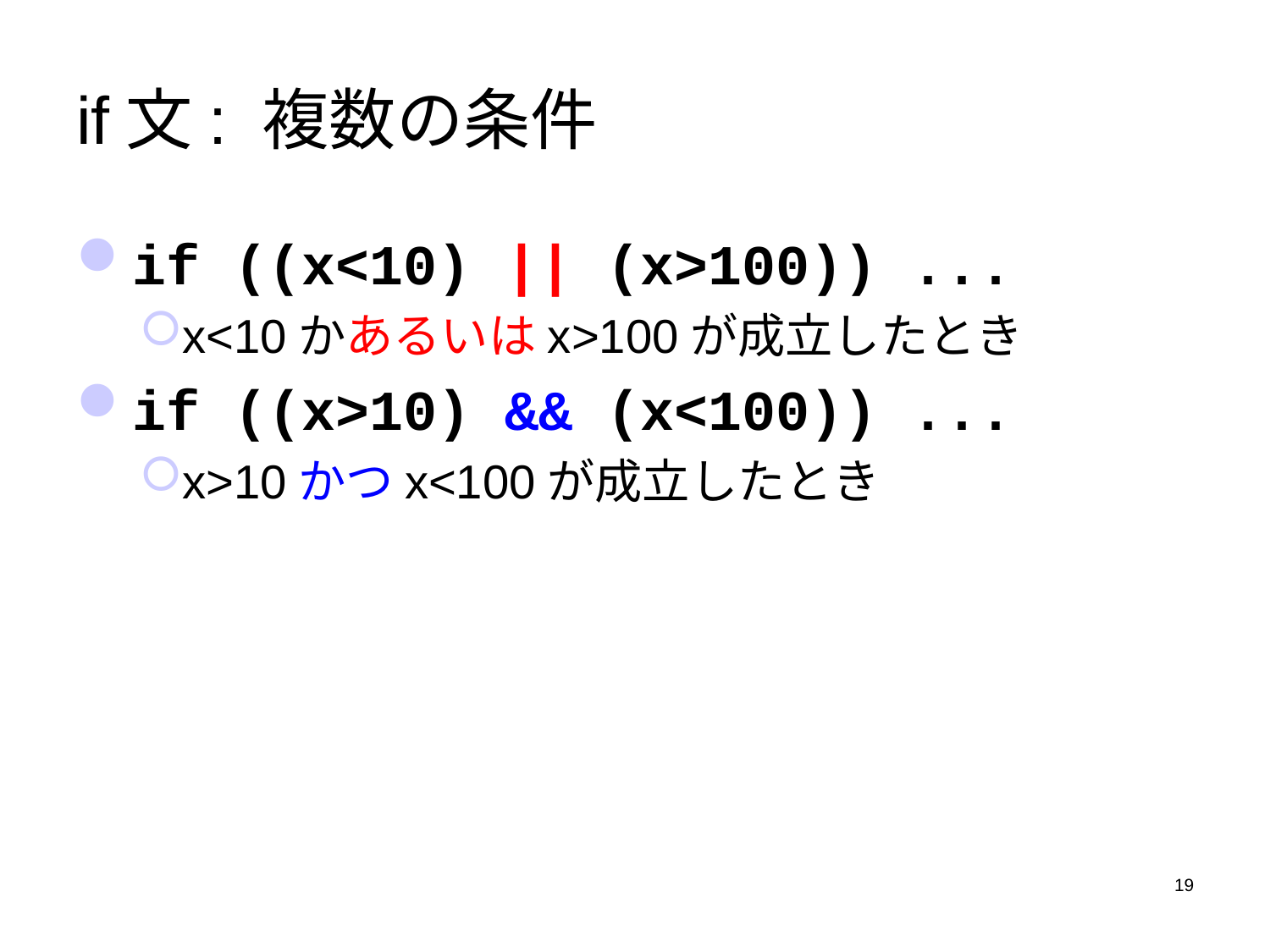

# if文: 複数の条件
if ((x<10) || (x>100)) ...
x<10かあるいはx>100が成立したとき
if ((x>10) && (x<100)) ...
x>10かつx<100が成立したとき
19